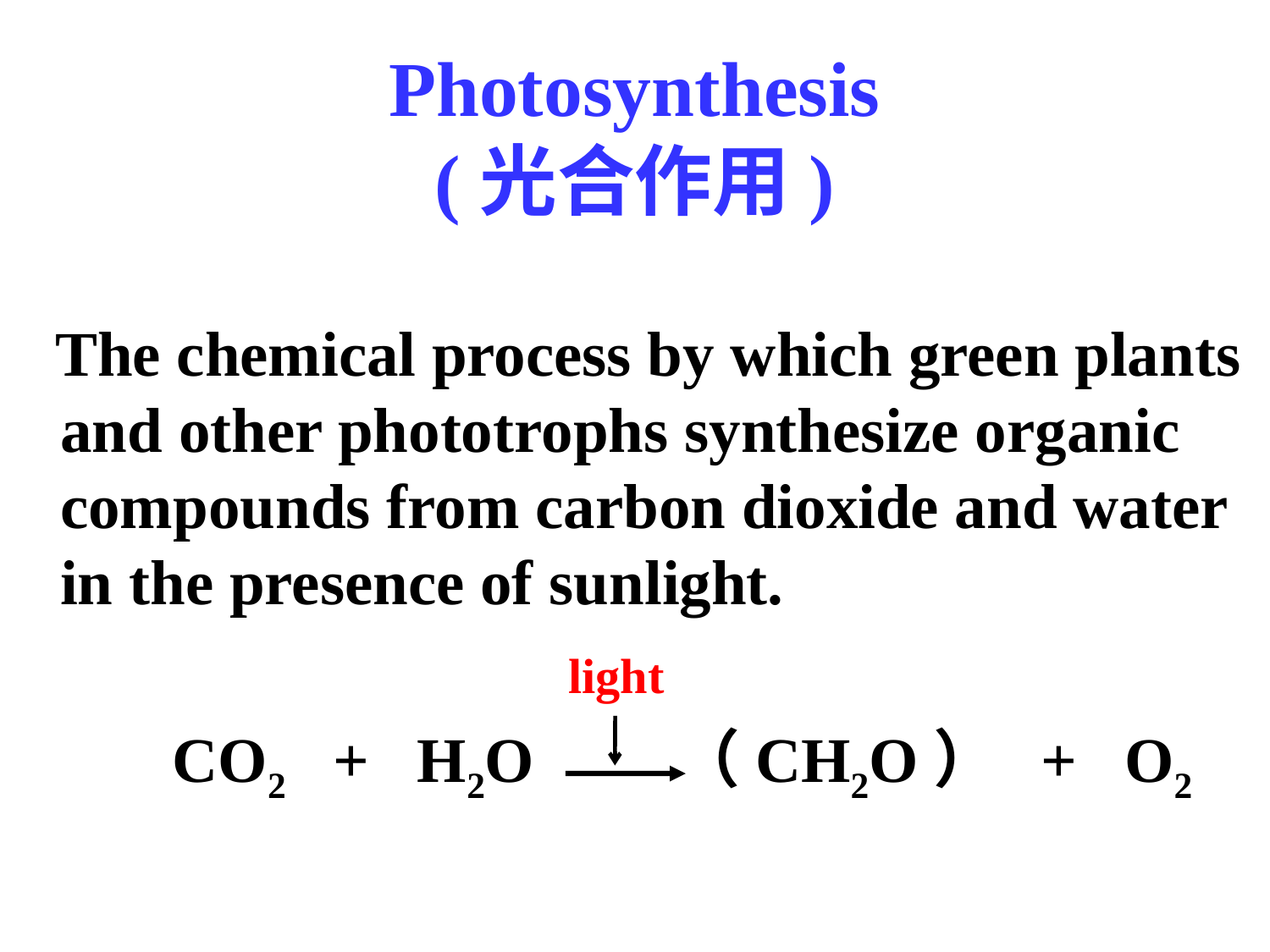

# Photosynthesis (光合作用)
   The chemical process by which green plants and other phototrophs synthesize organic compounds from carbon dioxide and water in the presence of sunlight.
                                   light
             CO2   +   H2O        （CH2O）  +   O2